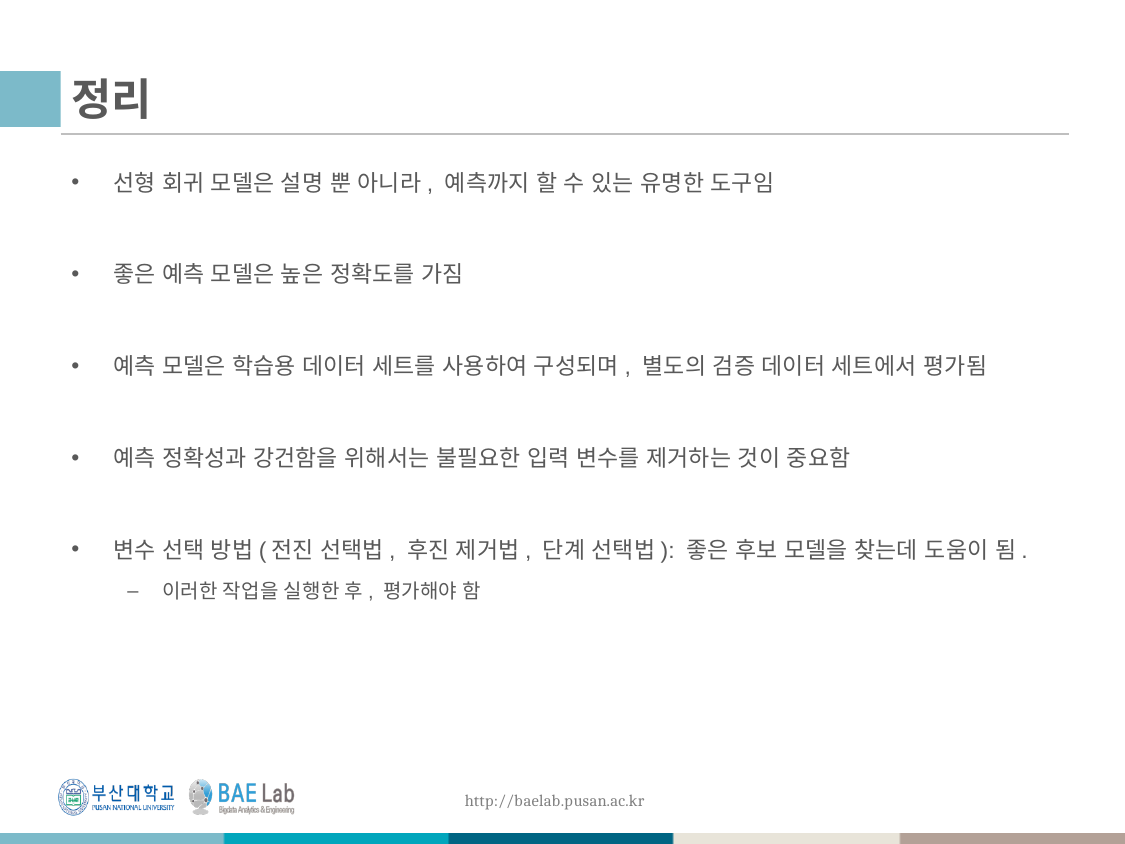

# 정리
선형 회귀 모델은 설명 뿐 아니라, 예측까지 할 수 있는 유명한 도구임

좋은 예측 모델은 높은 정확도를 가짐

예측 모델은 학습용 데이터 세트를 사용하여 구성되며, 별도의 검증 데이터 세트에서 평가됨

예측 정확성과 강건함을 위해서는 불필요한 입력 변수를 제거하는 것이 중요함

변수 선택 방법(전진 선택법, 후진 제거법, 단계 선택법): 좋은 후보 모델을 찾는데 도움이 됨.
이러한 작업을 실행한 후, 평가해야 함